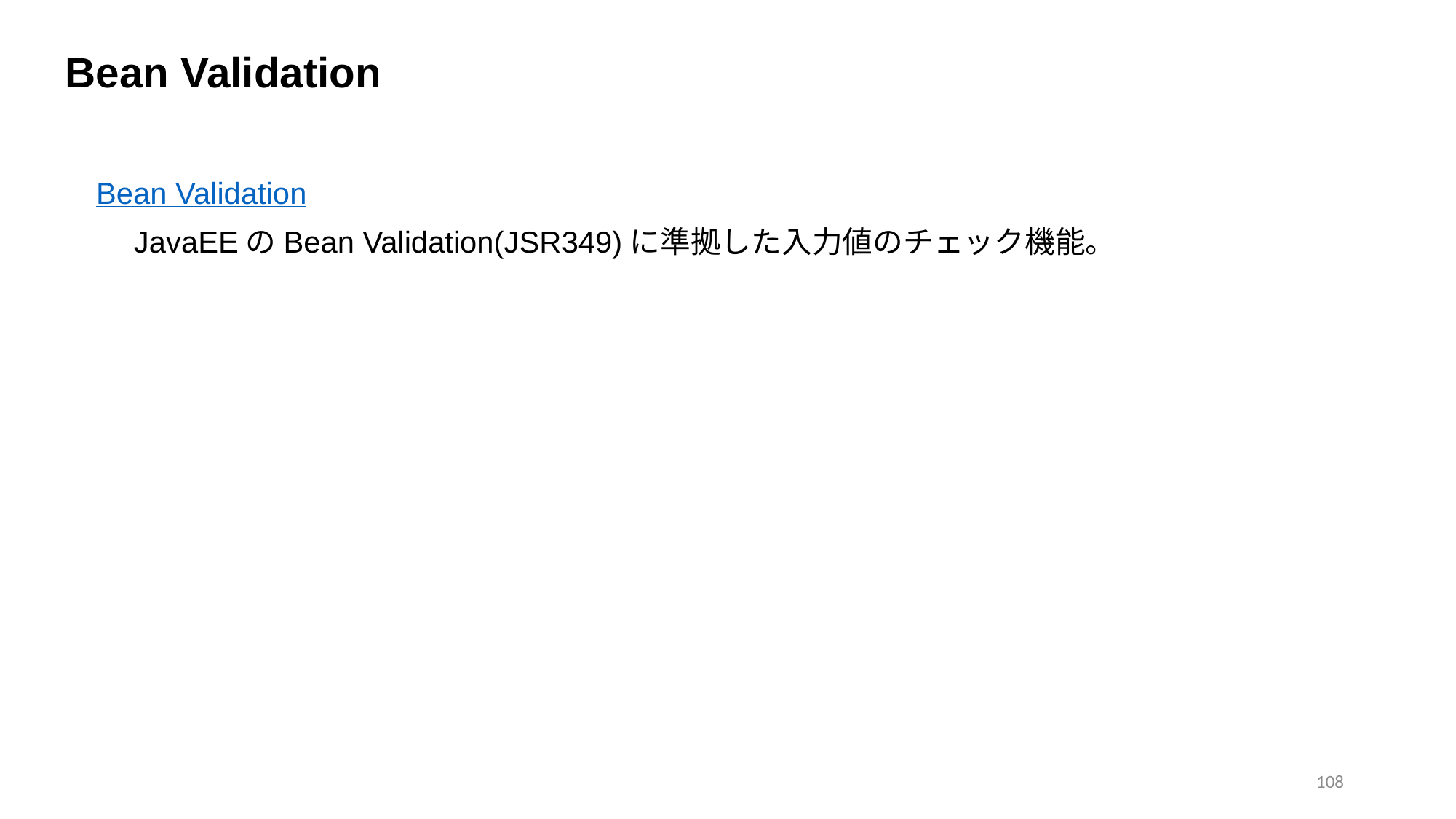

Bean Validation
Bean Validation
　JavaEEのBean Validation(JSR349)に準拠した入力値のチェック機能。
108